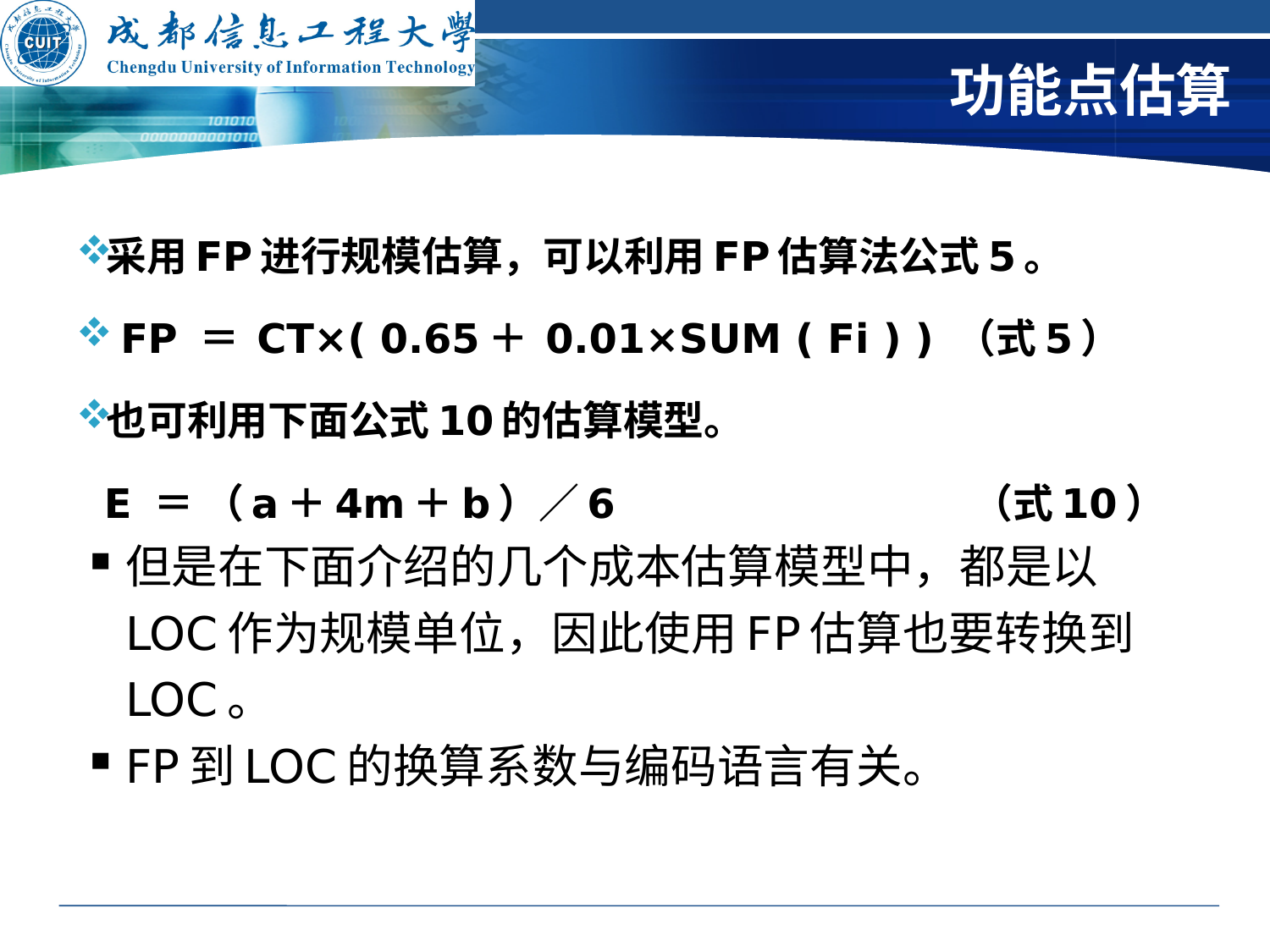

# 功能点估算
采用FP进行规模估算，可以利用FP估算法公式5。
 FP ＝ CT×( 0.65＋ 0.01×SUM ( Fi ) ) （式5）
也可利用下面公式10的估算模型。
  E ＝ （a＋4m＋b）／6                         （式10）
但是在下面介绍的几个成本估算模型中，都是以LOC作为规模单位，因此使用FP估算也要转换到LOC。
FP到LOC的换算系数与编码语言有关。